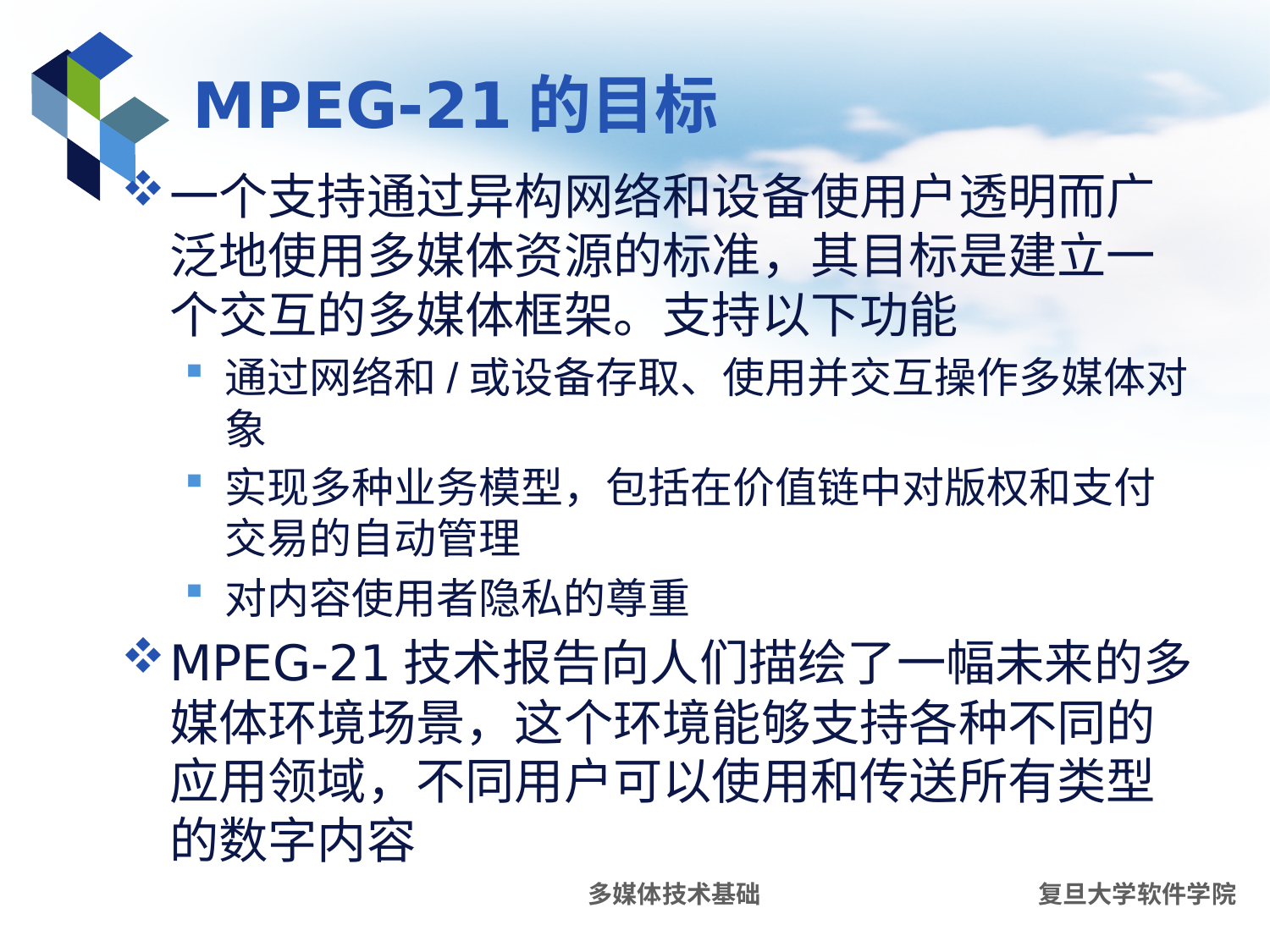

# MPEG-21的目标
一个支持通过异构网络和设备使用户透明而广泛地使用多媒体资源的标准，其目标是建立一个交互的多媒体框架。支持以下功能
通过网络和/或设备存取、使用并交互操作多媒体对象
实现多种业务模型，包括在价值链中对版权和支付交易的自动管理
对内容使用者隐私的尊重
MPEG-21技术报告向人们描绘了一幅未来的多媒体环境场景，这个环境能够支持各种不同的应用领域，不同用户可以使用和传送所有类型的数字内容
多媒体技术基础